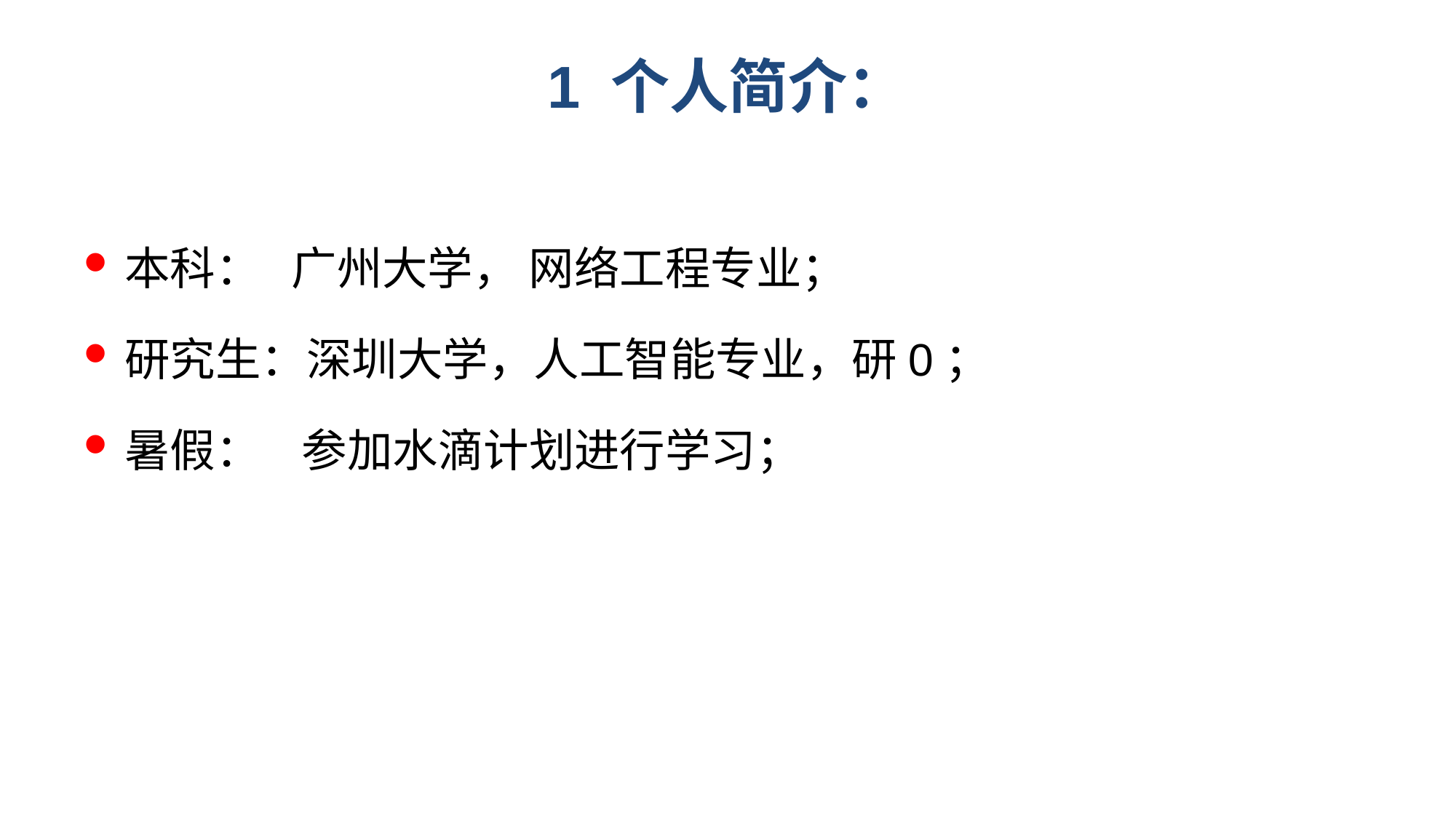

# 1 个人简介：

本科：   广州大学， 网络工程专业；
研究生：深圳大学，人工智能专业，研0；
暑假：    参加水滴计划进行学习；